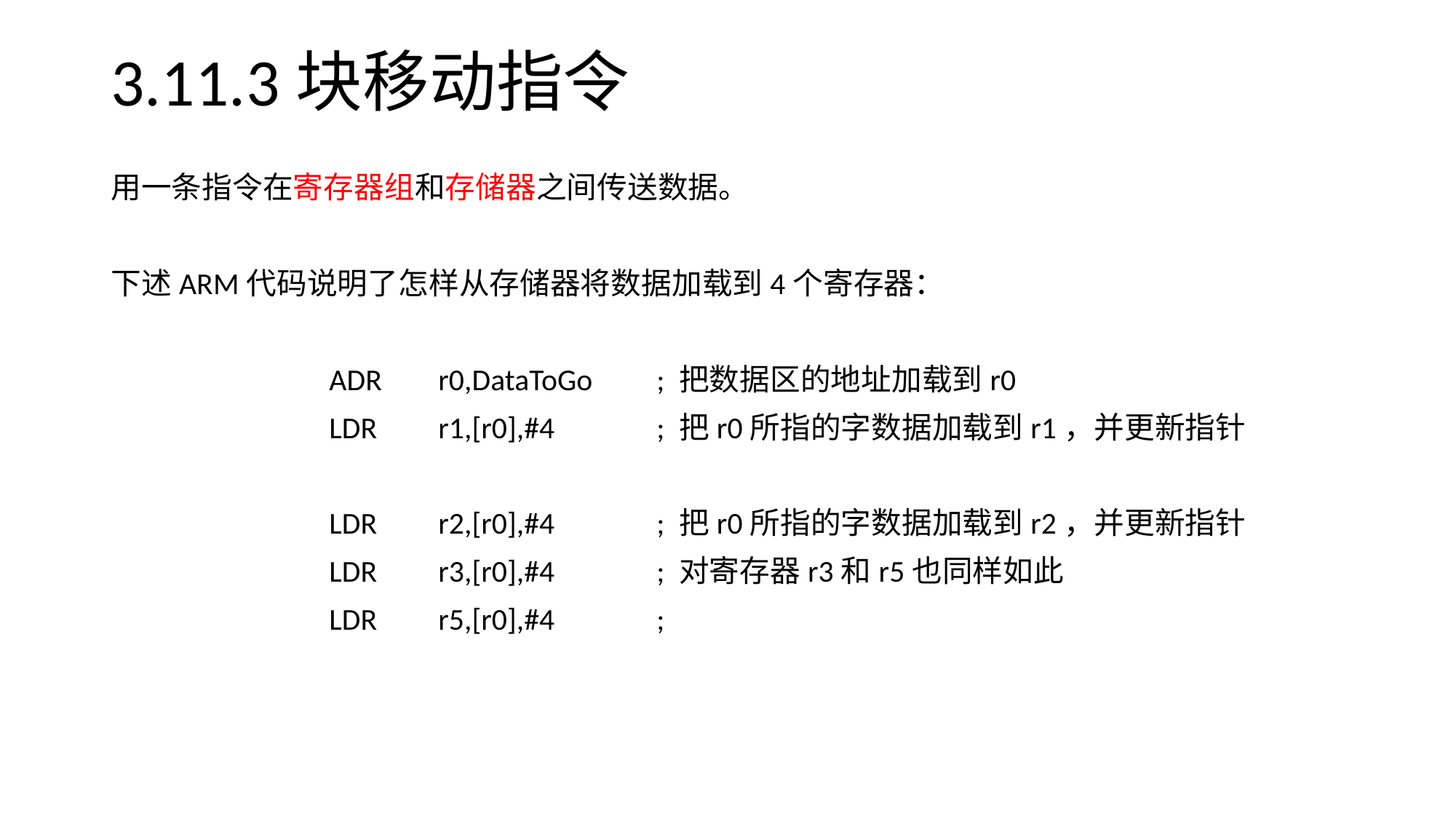

# 3.11.3块移动指令

用一条指令在寄存器组和存储器之间传送数据。

下述ARM代码说明了怎样从存储器将数据加载到4个寄存器：

		ADR	r0,DataToGo	; 把数据区的地址加载到r0
		LDR	r1,[r0],#4	; 把r0所指的字数据加载到r1，并更新指针

		LDR	r2,[r0],#4	; 把r0所指的字数据加载到r2，并更新指针
		LDR	r3,[r0],#4	; 对寄存器r3和r5也同样如此
		LDR	r5,[r0],#4	;